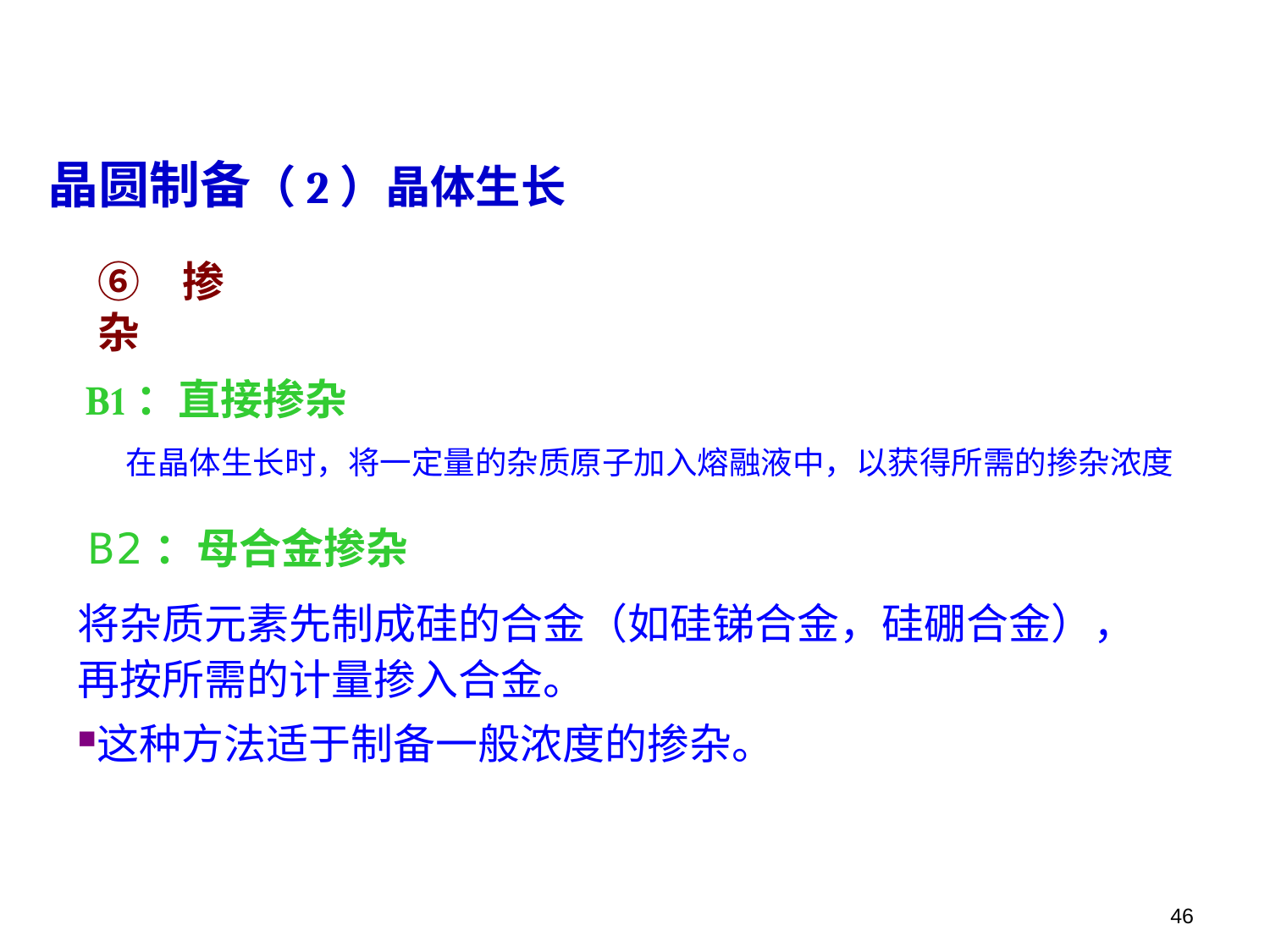

晶圆制备（2）晶体生长
⑥掺杂
B1：直接掺杂
在晶体生长时，将一定量的杂质原子加入熔融液中，以获得所需的掺杂浓度

B2：母合金掺杂
将杂质元素先制成硅的合金（如硅锑合金，硅硼合金），再按所需的计量掺入合金。
这种方法适于制备一般浓度的掺杂。
46